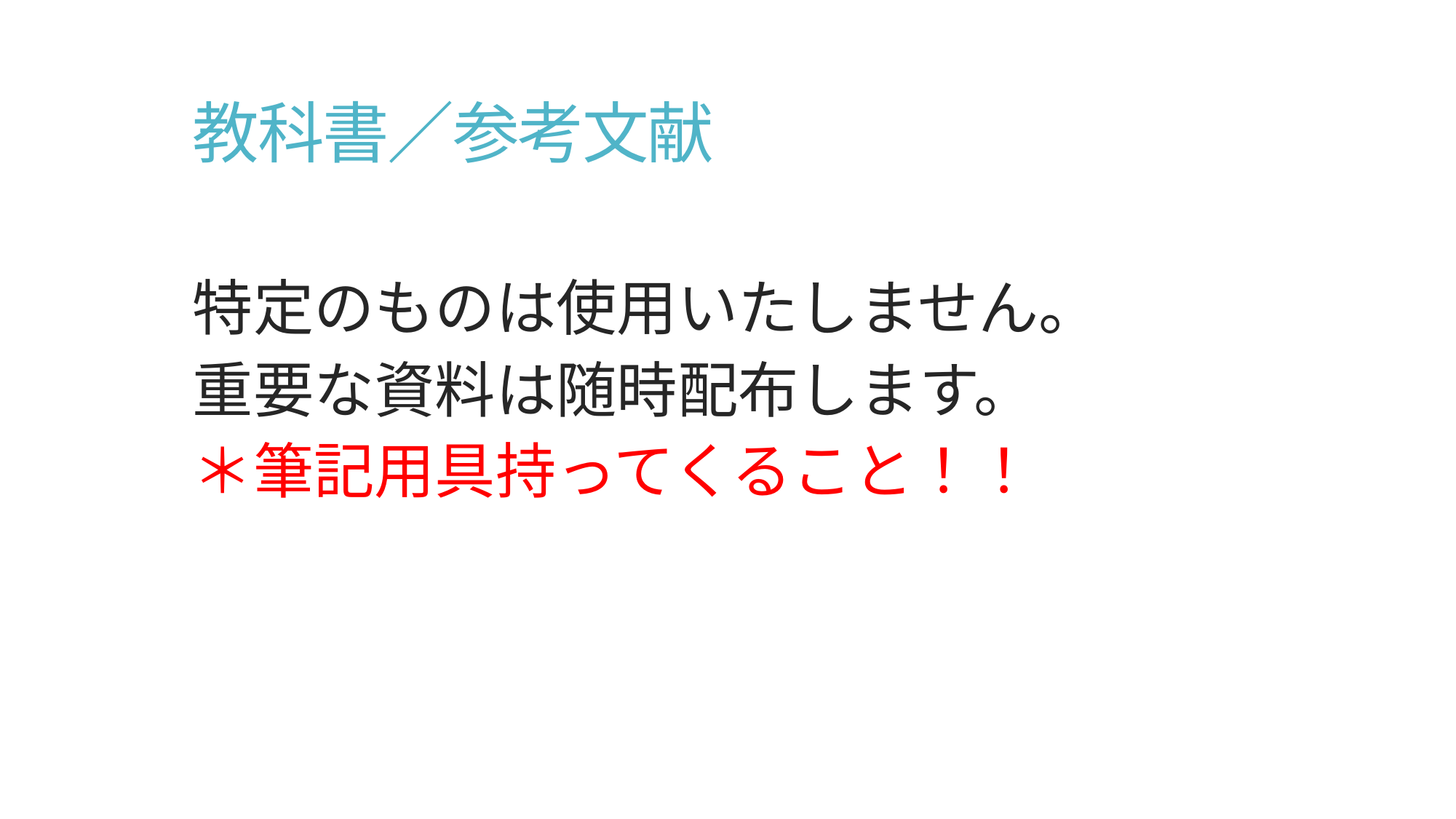

# 教科書／参考文献
特定のものは使用いたしません。
重要な資料は随時配布します。
＊筆記用具持ってくること！！